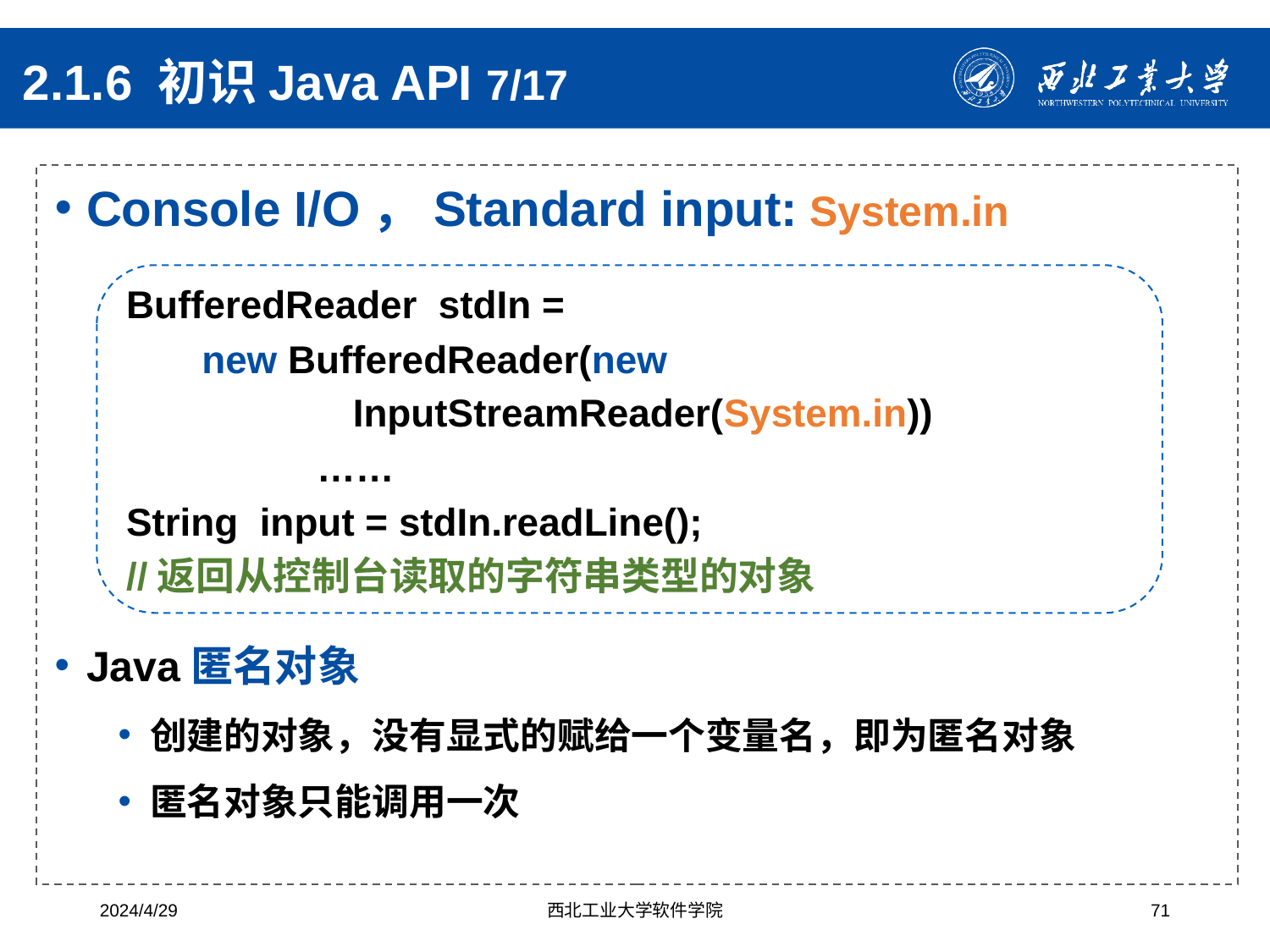

# 2.1.6 初识Java API 7/17
Console I/O，Standard input: System.in

Java匿名对象
创建的对象，没有显式的赋给一个变量名，即为匿名对象
匿名对象只能调用一次
BufferedReader  stdIn =
       new BufferedReader(new
                     InputStreamReader(System.in))
 		……
String  input = stdIn.readLine();
//返回从控制台读取的字符串类型的对象
2024/4/29
西北工业大学软件学院
71